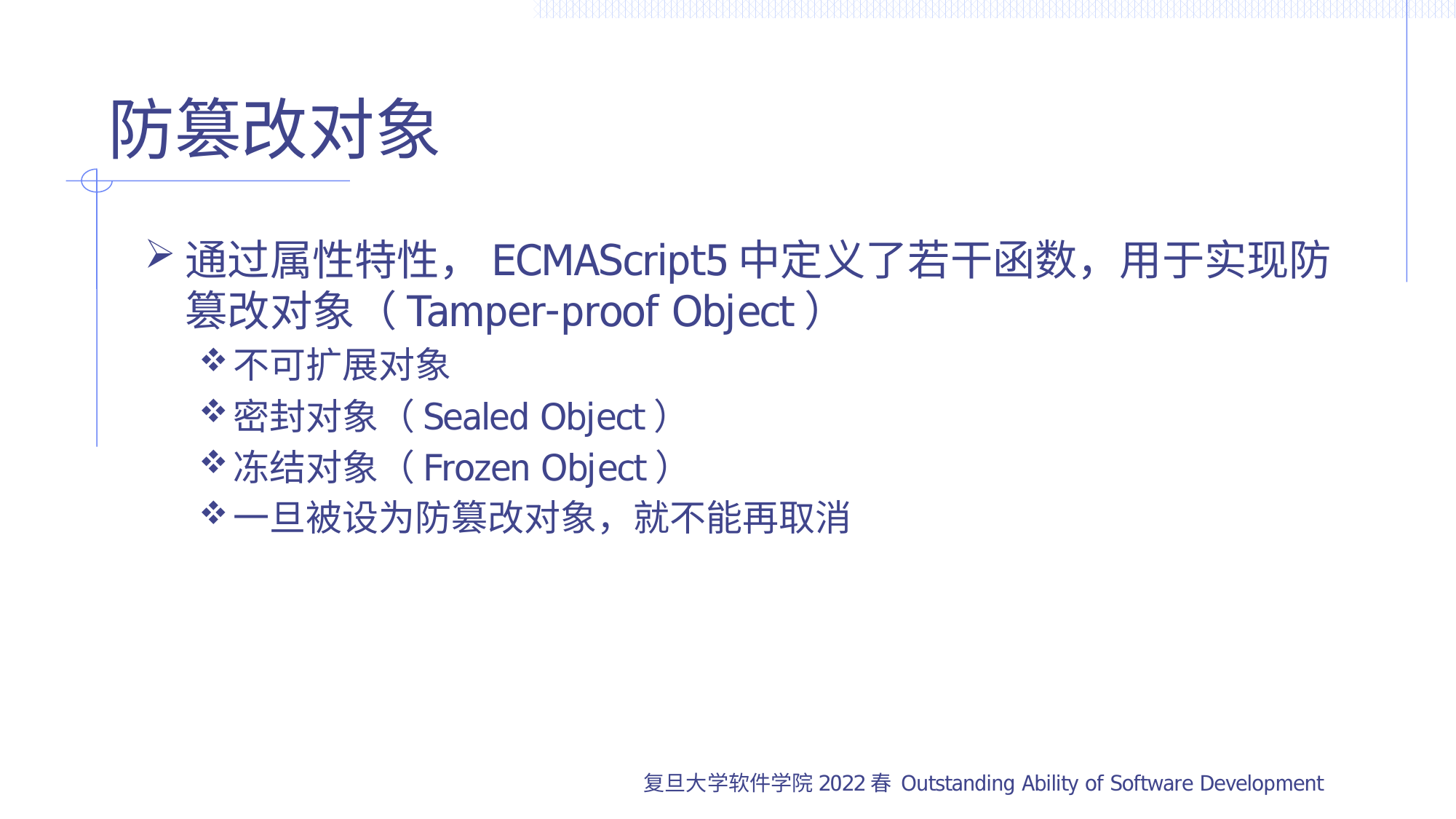

# 防篡改对象
通过属性特性，ECMAScript5中定义了若干函数，用于实现防篡改对象（Tamper-proof Object）
不可扩展对象
密封对象（Sealed Object）
冻结对象（Frozen Object）
一旦被设为防篡改对象，就不能再取消